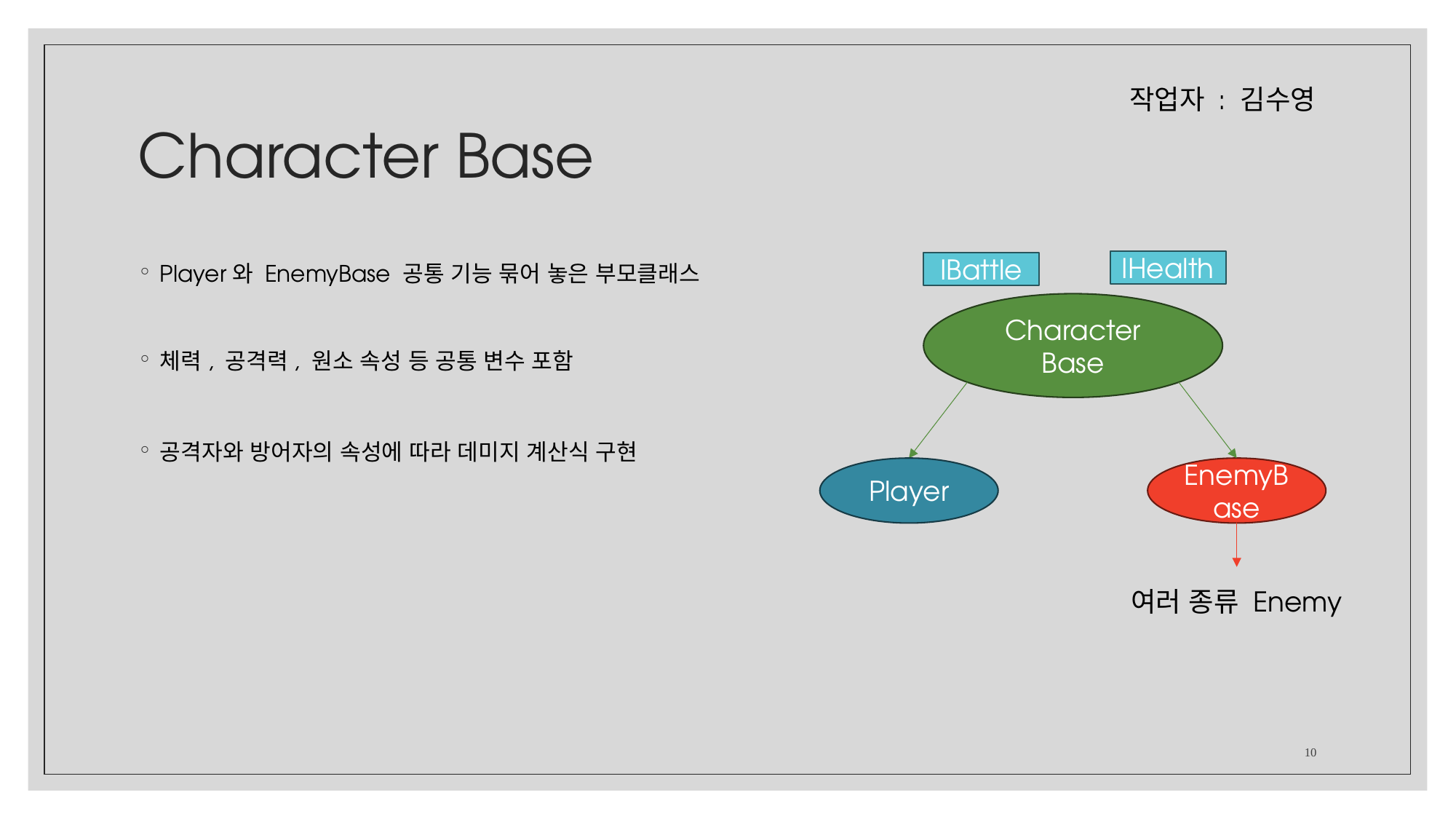

# Character Base
작업자 : 김수영
Player와 EnemyBase 공통 기능 묶어 놓은 부모클래스

체력, 공격력, 원소 속성 등 공통 변수 포함

공격자와 방어자의 속성에 따라 데미지 계산식 구현

IHealth
IBattle
Character Base
Player
EnemyBase
여러 종류 Enemy
10